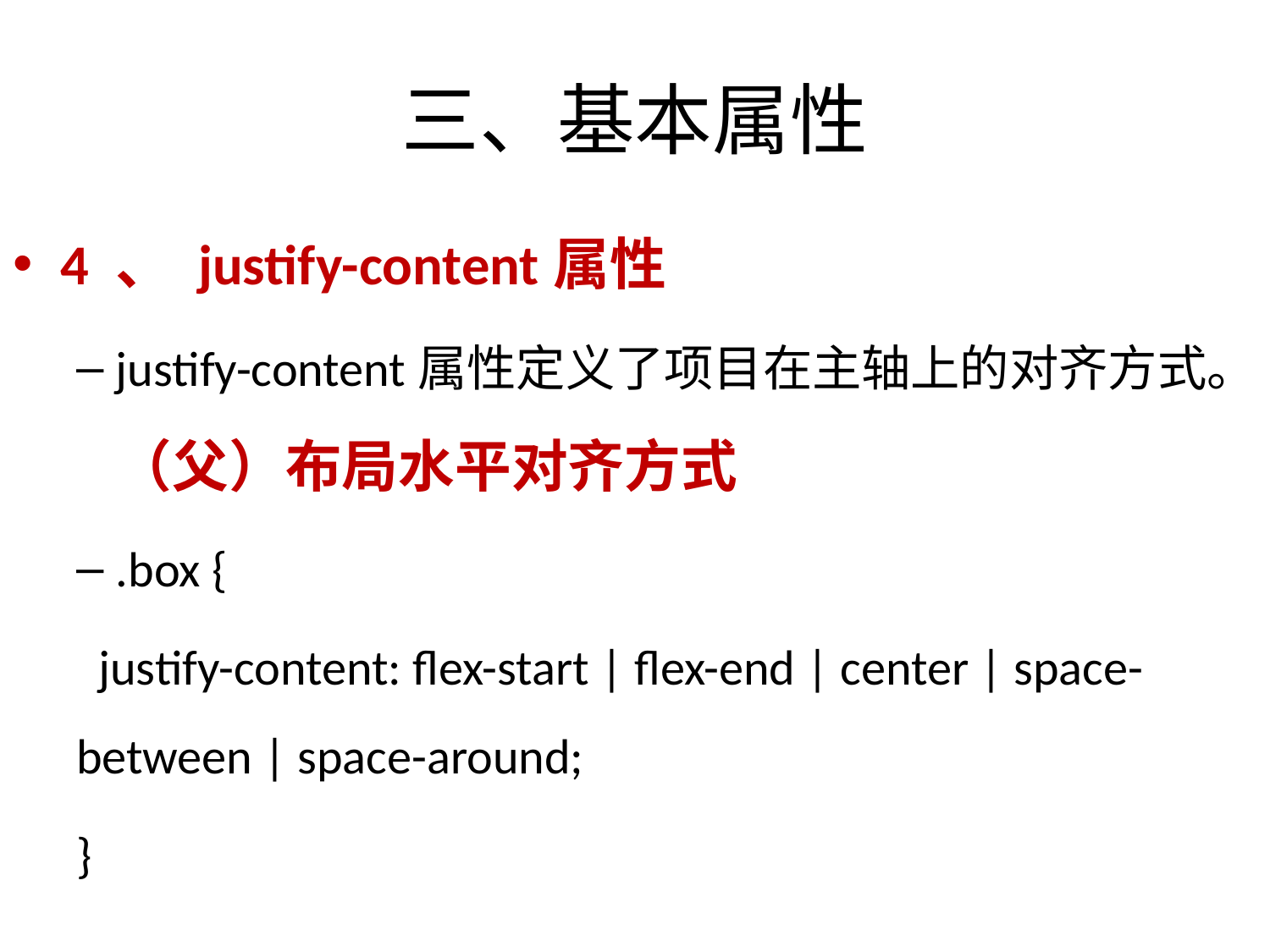

# 三、基本属性
4 、 justify-content属性
justify-content属性定义了项目在主轴上的对齐方式。（父）布局水平对齐方式
.box {
  justify-content: flex-start | flex-end | center | space-between | space-around;
}